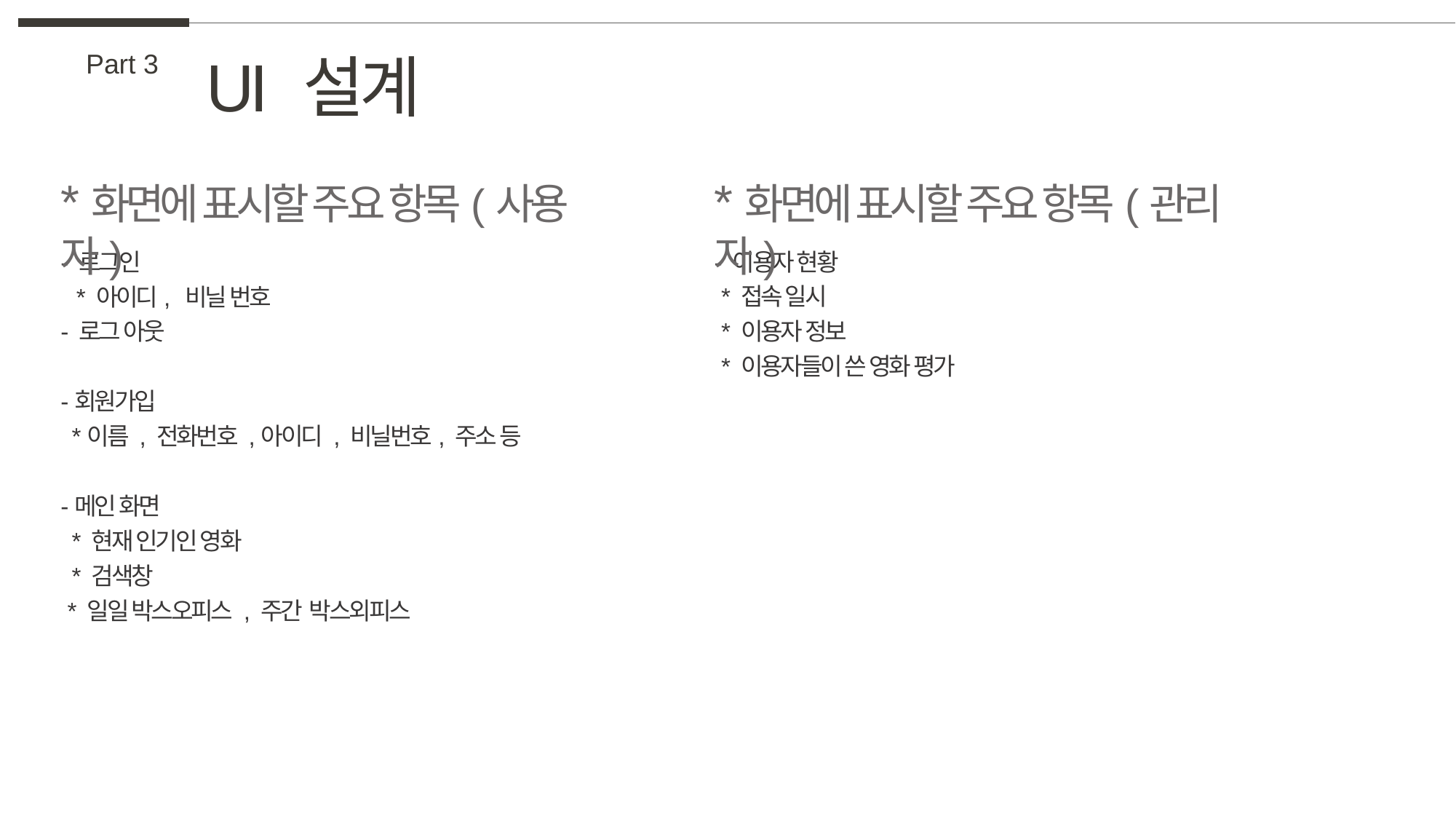

UI 설계
Part 3
*화면에 표시할 주요 항목(사용자)
*화면에 표시할 주요 항목(관리자)
- 로그인
   * 아이디,  비닐 번호
- 로그 아웃

-회원가입
  *이름 , 전화번호 ,아이디 , 비닐번호, 주소 등

-메인 화면
  * 현재 인기인 영화
  * 검색창
 * 일일 박스오피스 , 주간  박스외피스

- 이용자 현황
 * 접속 일시
 * 이용자 정보
 * 이용자들이 쓴 영화 평가